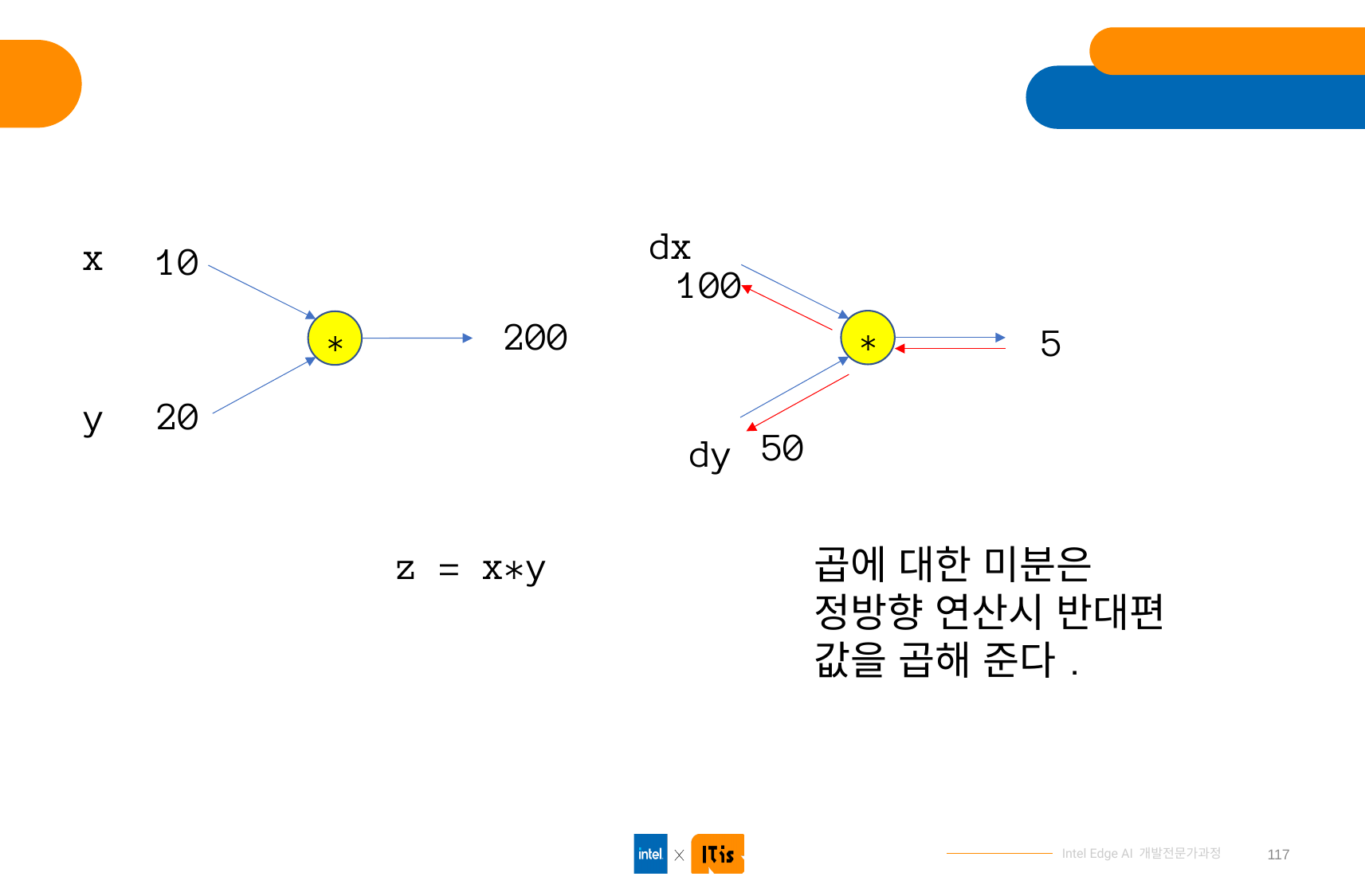

#
dx
x
10
100
200
*
5
*
20
y
50
dy
곱에 대한 미분은
정방향 연산시 반대편
값을 곱해 준다.
z = x*y
117